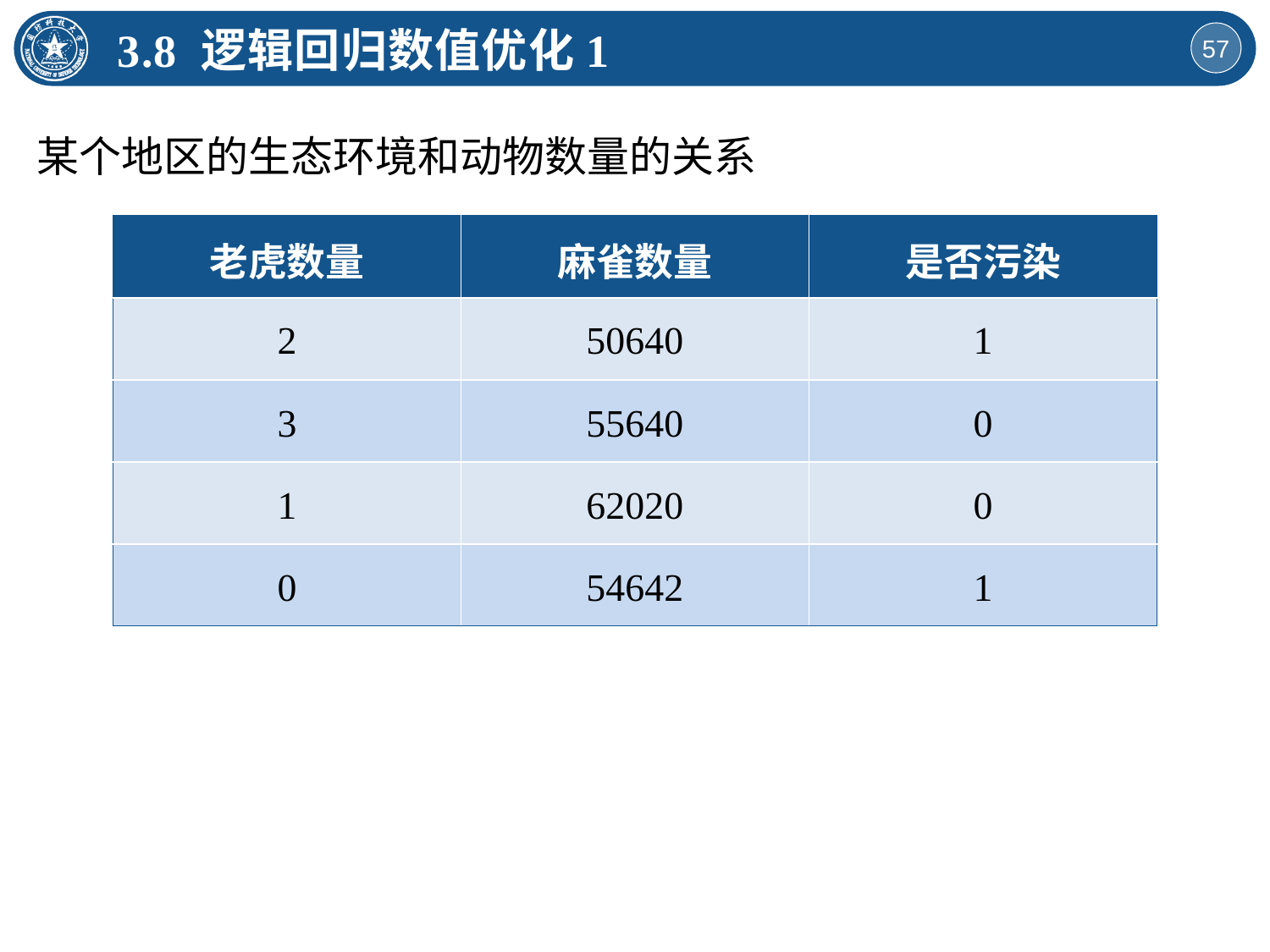

3.8 逻辑回归数值优化1
某个地区的生态环境和动物数量的关系
| 老虎数量 | 麻雀数量 | 是否污染 |
| --- | --- | --- |
| 2 | 50640 | 1 |
| 3 | 55640 | 0 |
| 1 | 62020 | 0 |
| 0 | 54642 | 1 |